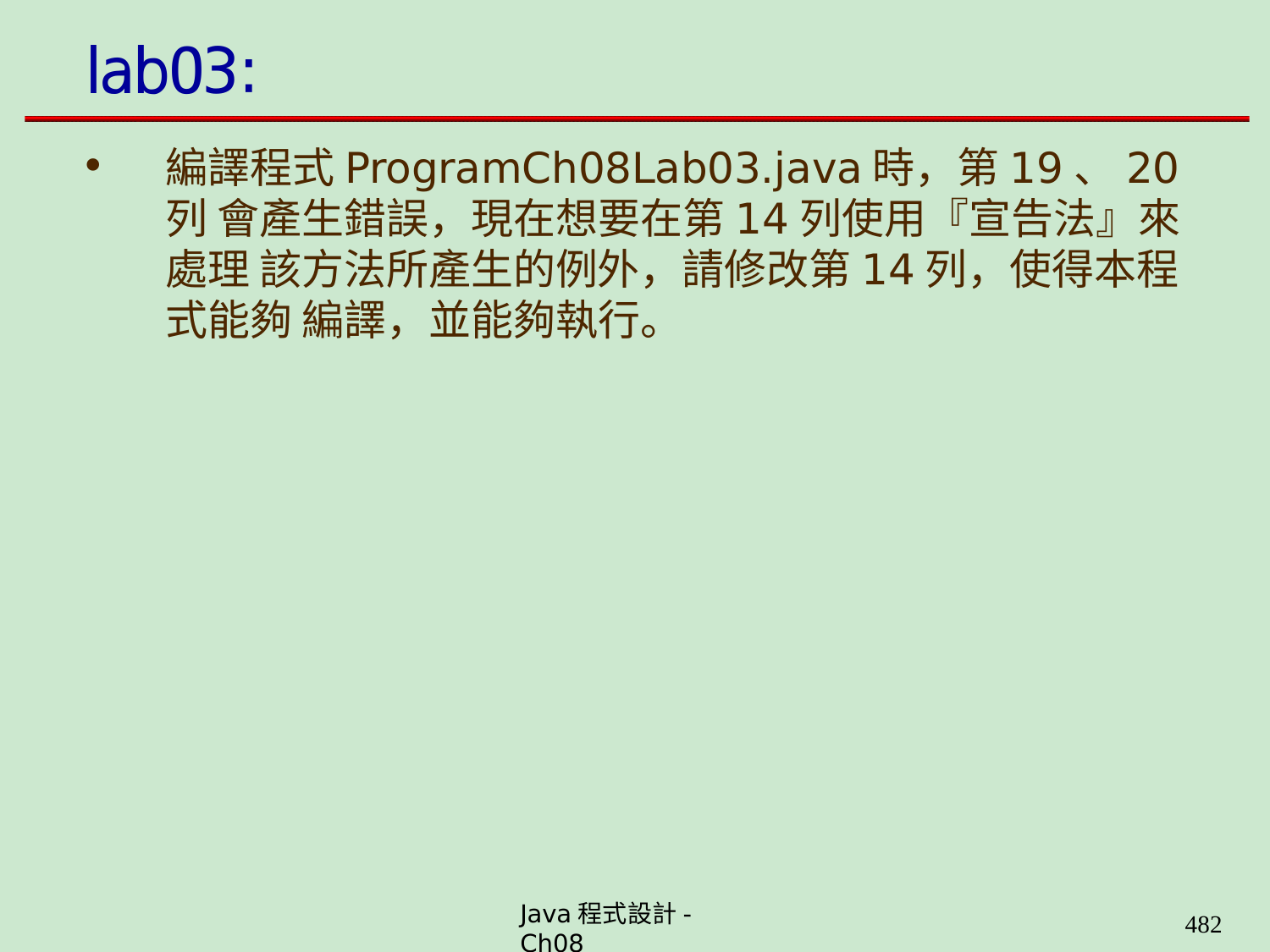

# lab03:
編譯程式ProgramCh08Lab03.java時，第19、20列 會產生錯誤，現在想要在第14列使用『宣告法』來處理 該方法所產生的例外，請修改第14列，使得本程式能夠 編譯，並能夠執行。
Java程式設計-Ch08
482